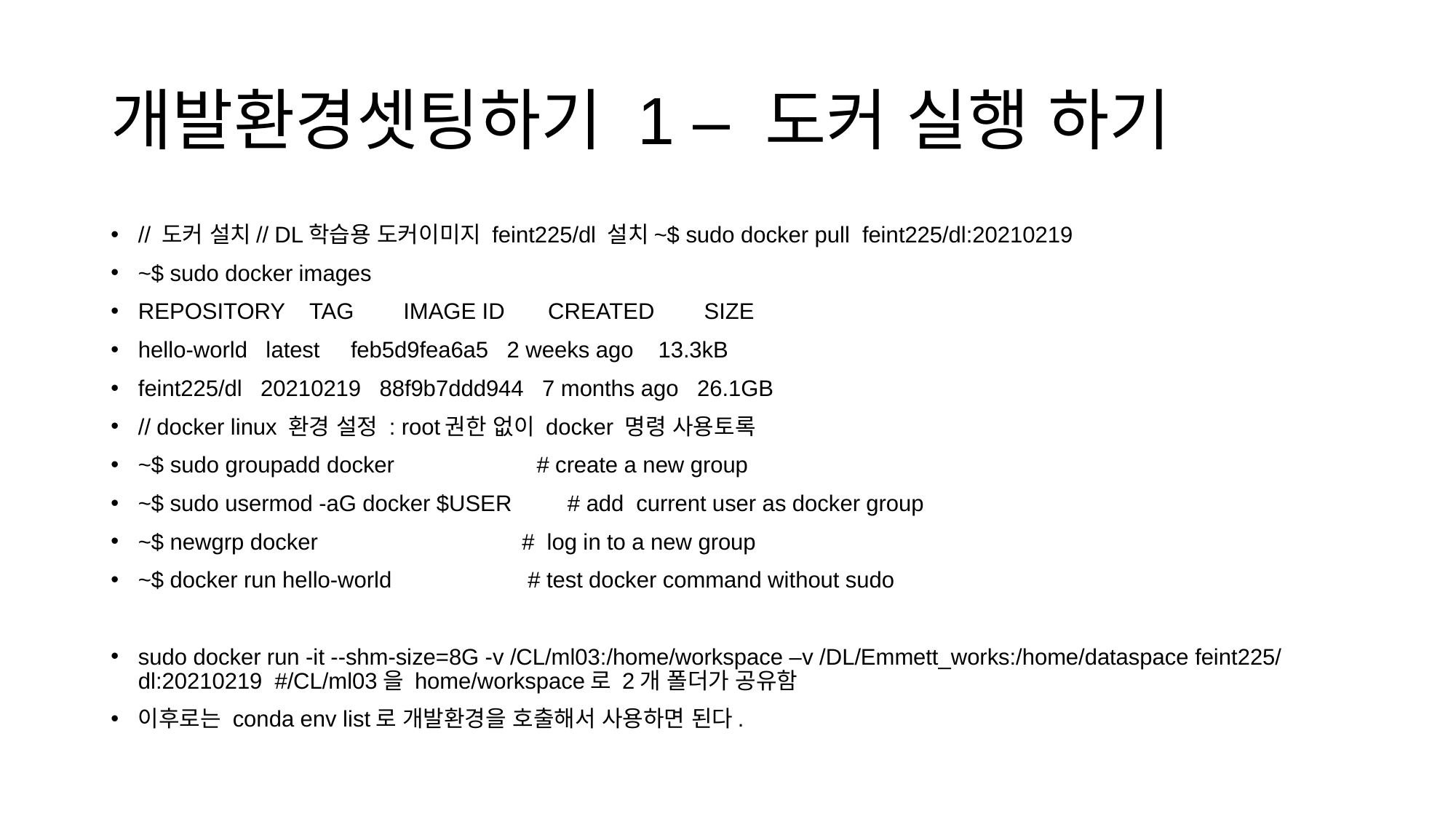

# 개발환경셋팅하기 1 – 도커 실행 하기
// 도커 설치// DL학습용 도커이미지 feint225/dl 설치~$ sudo docker pull  feint225/dl:20210219
~$ sudo docker images
REPOSITORY    TAG        IMAGE ID       CREATED        SIZE
hello-world   latest     feb5d9fea6a5   2 weeks ago    13.3kB
feint225/dl   20210219   88f9b7ddd944   7 months ago   26.1GB
// docker linux 환경 설정 : root권한 없이 docker 명령 사용토록
~$ sudo groupadd docker                       # create a new group
~$ sudo usermod -aG docker $USER         # add  current user as docker group
~$ newgrp docker                                 #  log in to a new group
~$ docker run hello-world                      # test docker command without sudo

sudo docker run -it --shm-size=8G -v /CL/ml03:/home/workspace –v /DL/Emmett_works:/home/dataspace feint225/dl:20210219  #/CL/ml03을 home/workspace로 2개 폴더가 공유함
이후로는 conda env list로 개발환경을 호출해서 사용하면 된다.